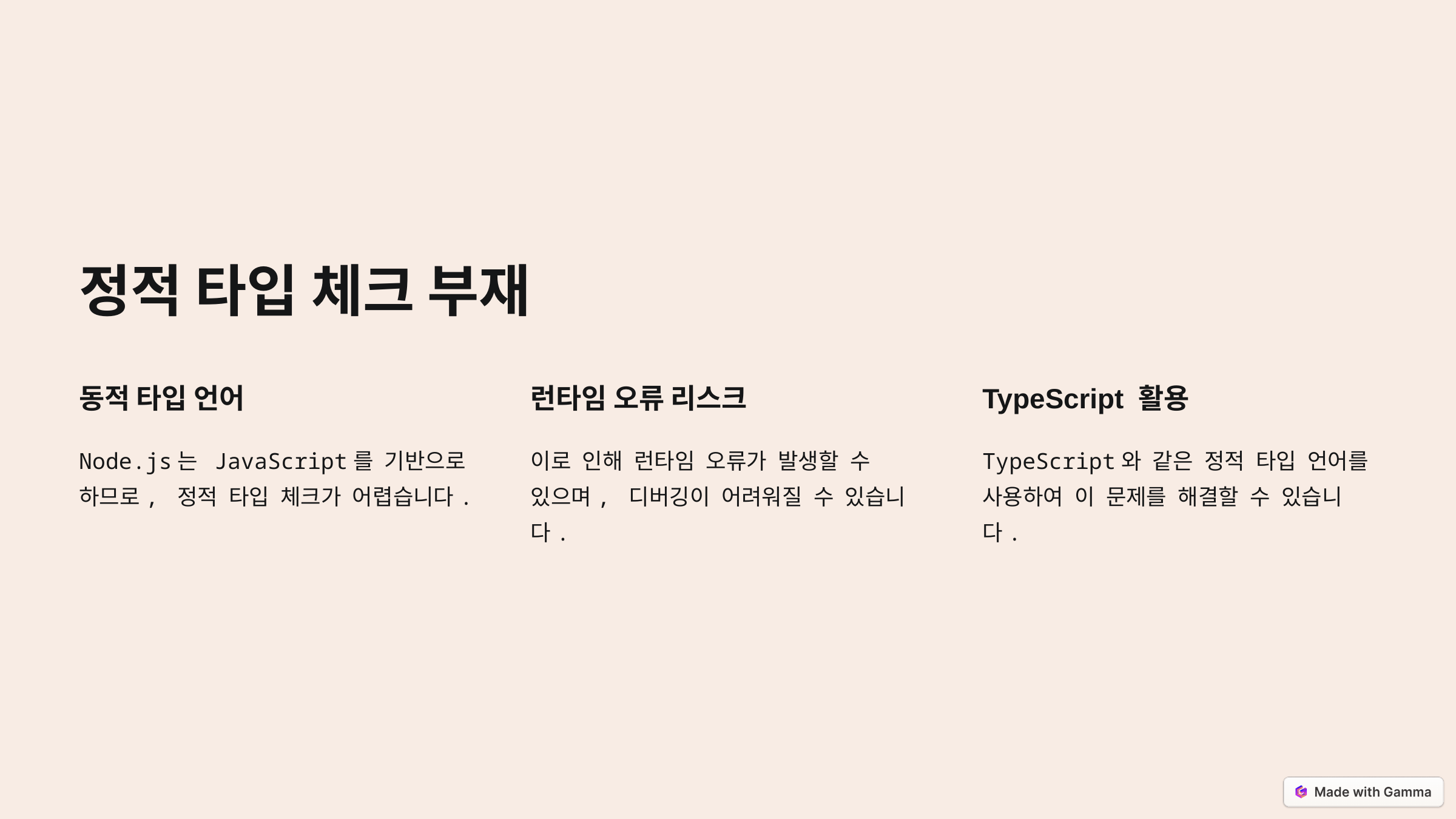

정적 타입 체크 부재
동적 타입 언어
런타임 오류 리스크
TypeScript 활용
Node.js는 JavaScript를 기반으로 하므로, 정적 타입 체크가 어렵습니다.
이로 인해 런타임 오류가 발생할 수 있으며, 디버깅이 어려워질 수 있습니다.
TypeScript와 같은 정적 타입 언어를 사용하여 이 문제를 해결할 수 있습니다.